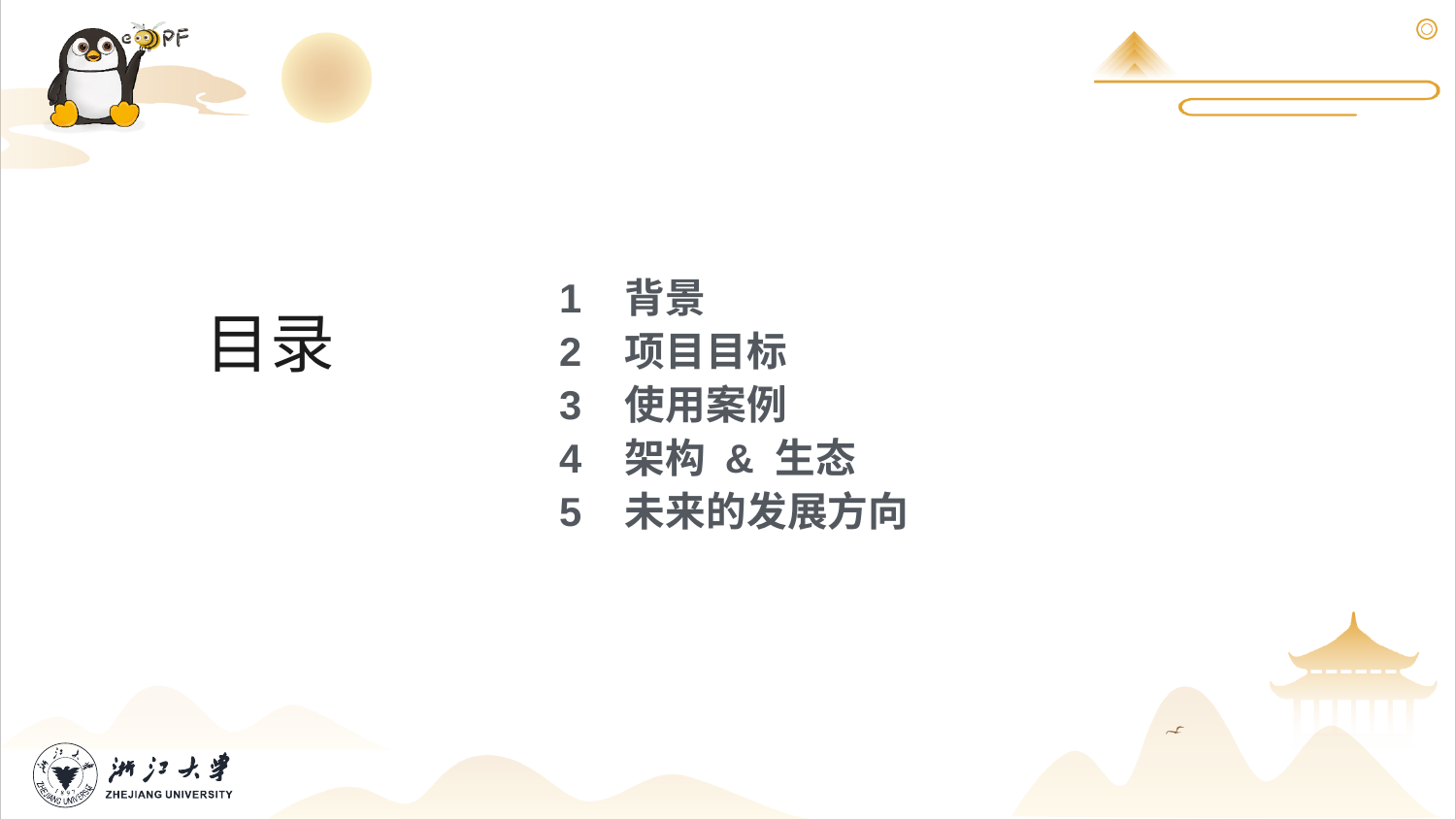

1   背景
2   项目目标
3   使用案例
4   架构 & 生态
5   未来的发展方向
目录
2